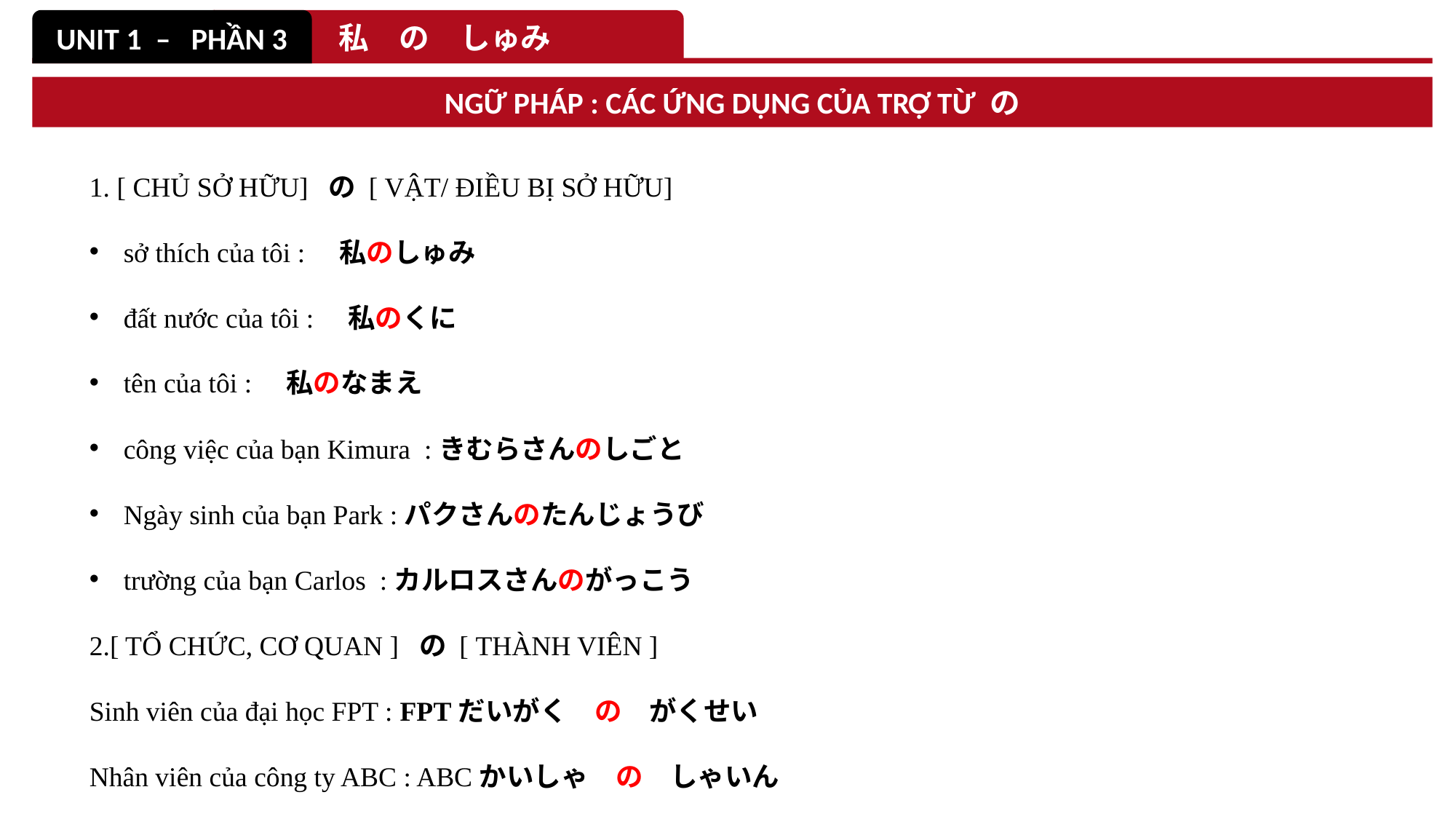

UNIT 1  –   PHẦN 3
私　の　しゅみ

NGỮ PHÁP : CÁC ỨNG DỤNG CỦA TRỢ TỪ の
1. [ CHỦ SỞ HỮU]  の [ VẬT/ ĐIỀU BỊ SỞ HỮU]
sở thích của tôi :　私のしゅみ
đất nước của tôi :　私のくに
tên của tôi :　私のなまえ
công việc của bạn Kimura  :きむらさんのしごと
Ngày sinh của bạn Park :パクさんのたんじょうび
trường của bạn Carlos  :カルロスさんのがっこう
2.[ TỔ CHỨC, CƠ QUAN ]  の [ THÀNH VIÊN ]
Sinh viên của đại học FPT : FPTだいがく　の　がくせい
Nhân viên của công ty ABC : ABCかいしゃ　の　しゃいん